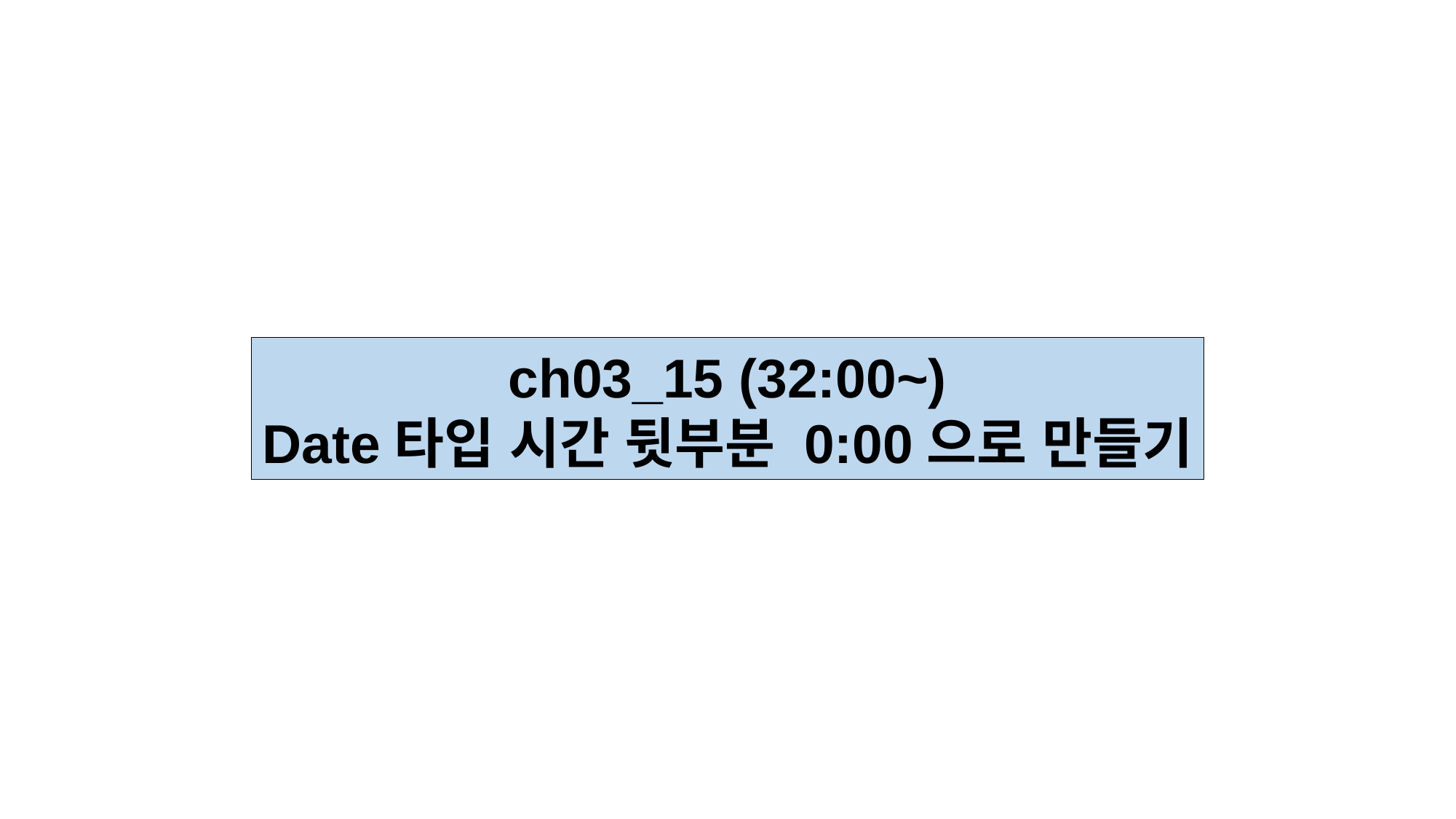

ch03_15 (32:00~)
Date타입 시간 뒷부분 0:00으로 만들기